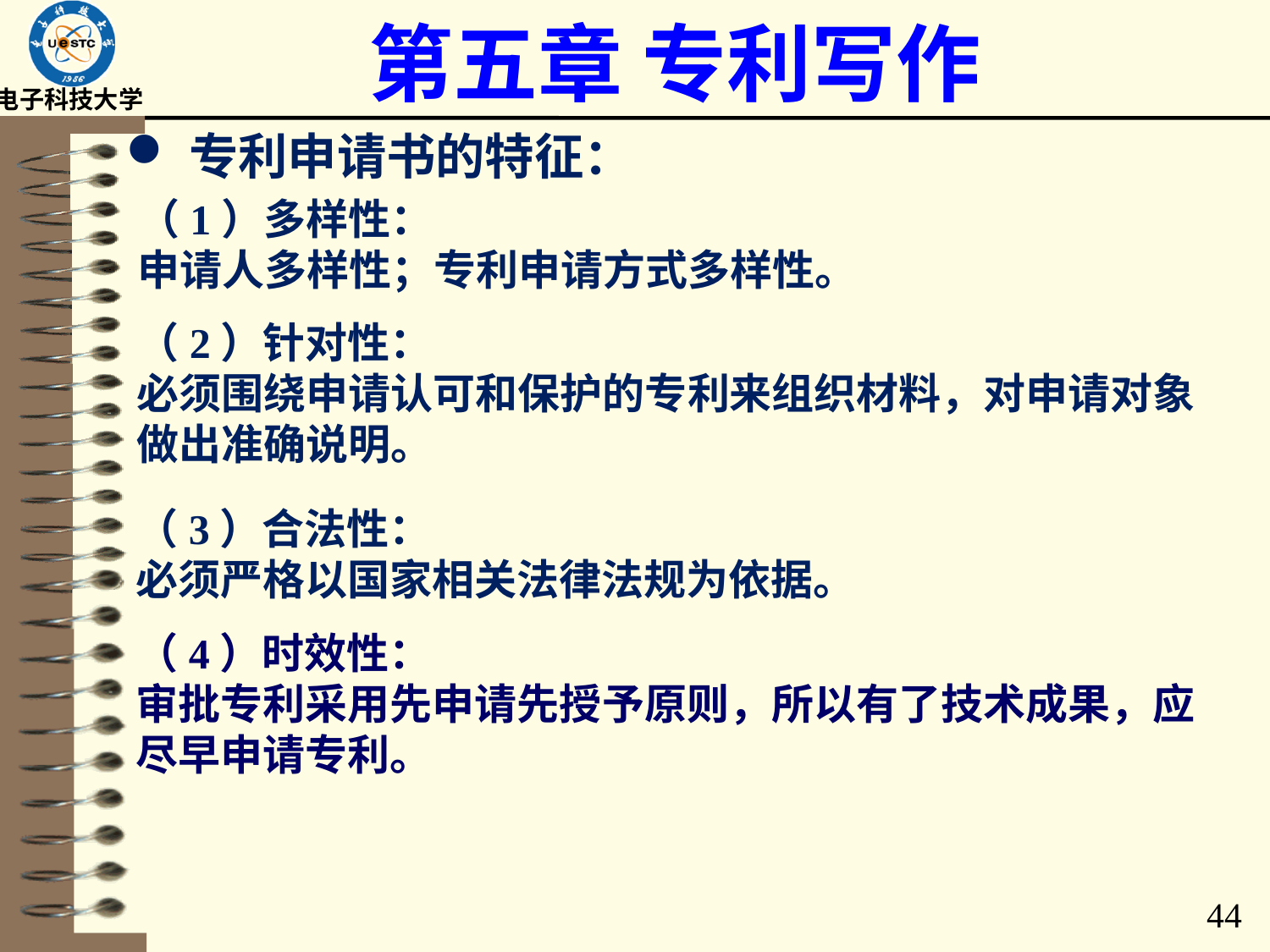

# 第五章 专利写作
专利申请书的特征：
（1）多样性：
申请人多样性；专利申请方式多样性。
（2）针对性：
必须围绕申请认可和保护的专利来组织材料，对申请对象做出准确说明。
（3）合法性：
必须严格以国家相关法律法规为依据。
（4）时效性：
审批专利采用先申请先授予原则，所以有了技术成果，应尽早申请专利。

44